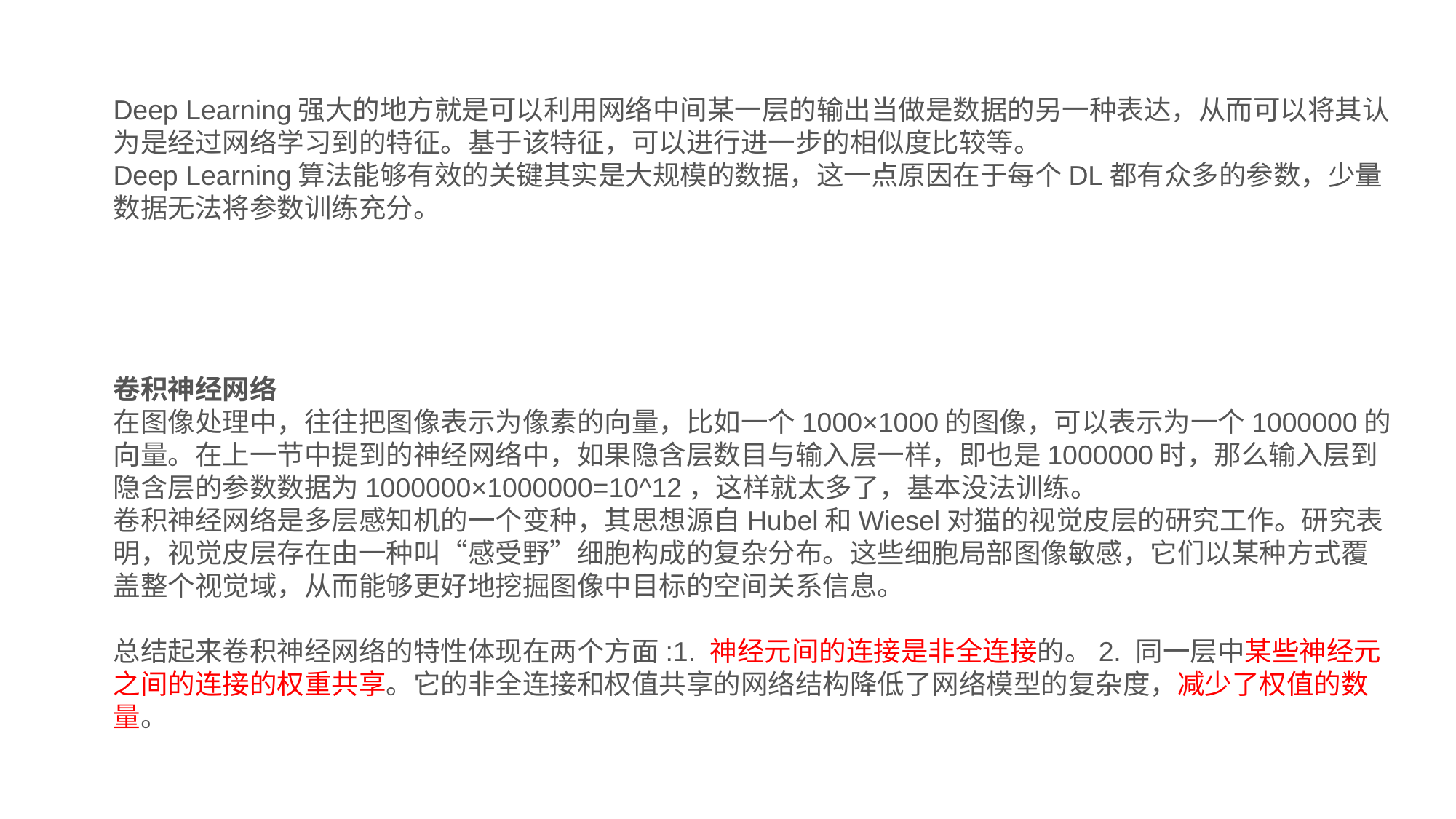

Deep Learning强大的地方就是可以利用网络中间某一层的输出当做是数据的另一种表达，从而可以将其认为是经过网络学习到的特征。基于该特征，可以进行进一步的相似度比较等。
Deep Learning算法能够有效的关键其实是大规模的数据，这一点原因在于每个DL都有众多的参数，少量数据无法将参数训练充分。
卷积神经网络
在图像处理中，往往把图像表示为像素的向量，比如一个1000×1000的图像，可以表示为一个1000000的向量。在上一节中提到的神经网络中，如果隐含层数目与输入层一样，即也是1000000时，那么输入层到隐含层的参数数据为1000000×1000000=10^12，这样就太多了，基本没法训练。
卷积神经网络是多层感知机的一个变种，其思想源自Hubel和Wiesel对猫的视觉皮层的研究工作。研究表明，视觉皮层存在由一种叫“感受野”细胞构成的复杂分布。这些细胞局部图像敏感，它们以某种方式覆盖整个视觉域，从而能够更好地挖掘图像中目标的空间关系信息。

总结起来卷积神经网络的特性体现在两个方面:1. 神经元间的连接是非全连接的。2. 同一层中某些神经元之间的连接的权重共享。它的非全连接和权值共享的网络结构降低了网络模型的复杂度，减少了权值的数量。